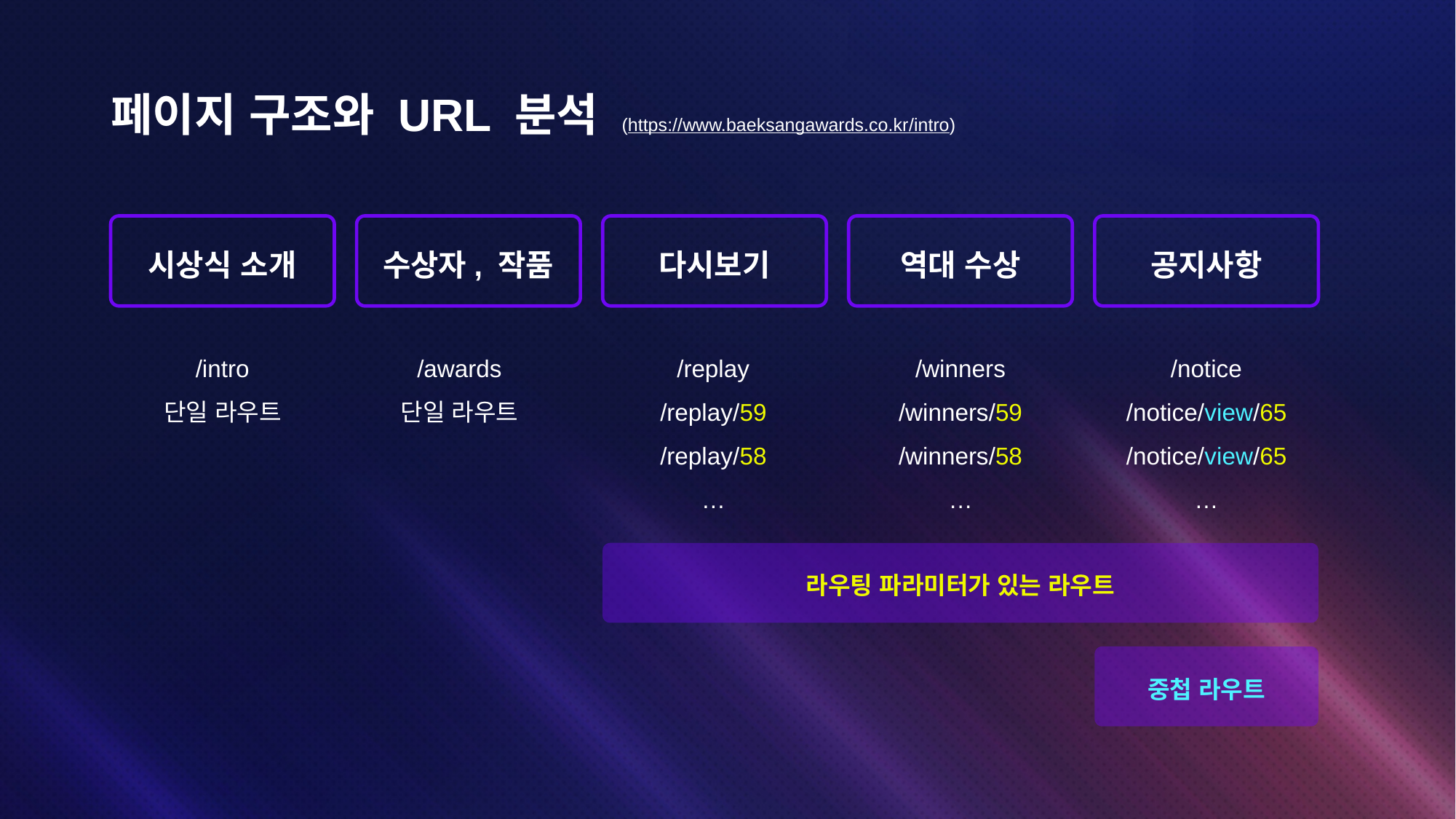

# 페이지 구조와 URL 분석 (https://www.baeksangawards.co.kr/intro)
시상식 소개
/intro
단일 라우트
수상자, 작품
/awards
단일 라우트
다시보기
/replay
/replay/59
/replay/58
…
역대 수상
/winners
/winners/59
/winners/58
…
공지사항
/notice
/notice/view/65
/notice/view/65
…
라우팅 파라미터가 있는 라우트
중첩 라우트